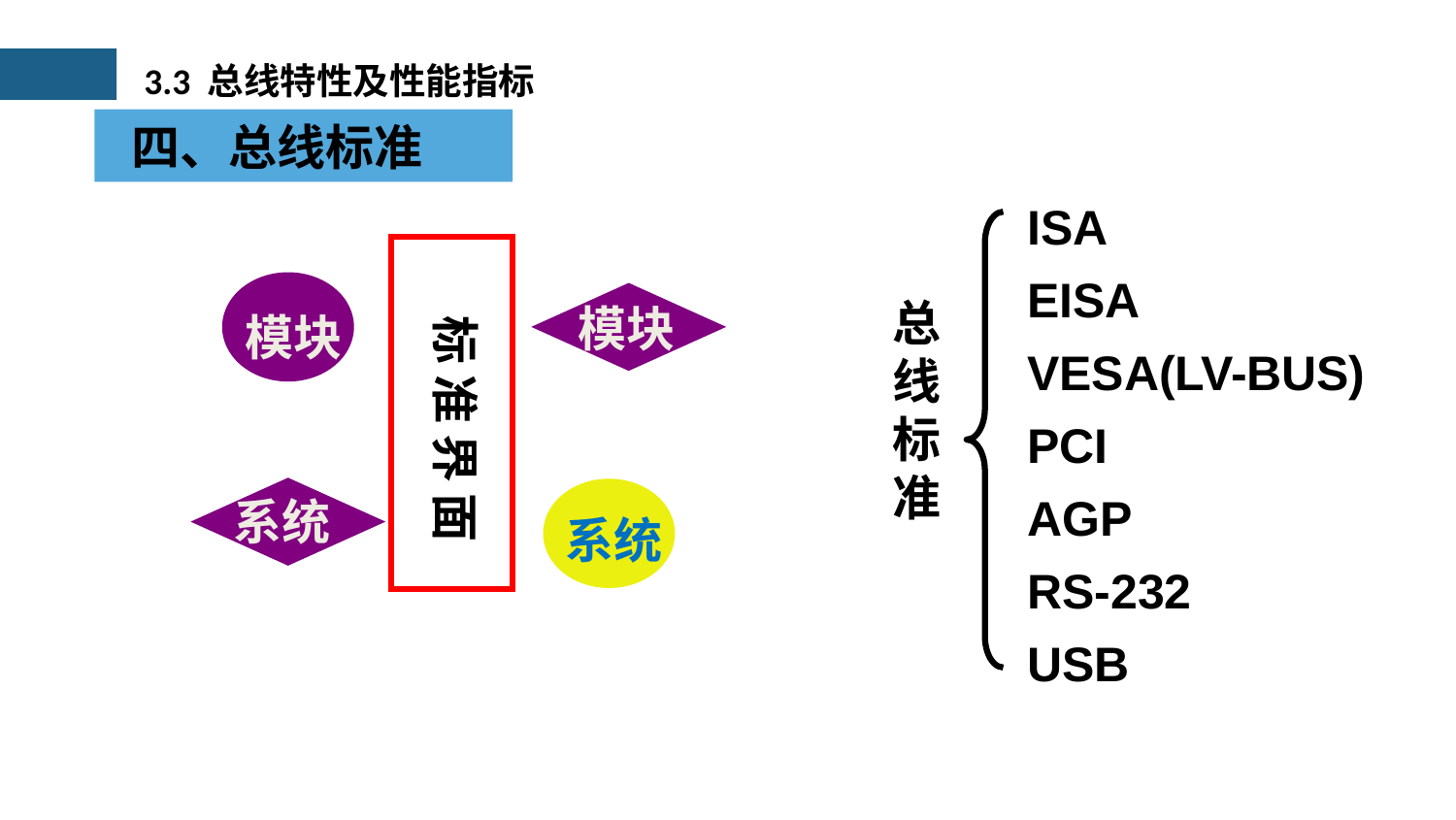

3.3 总线特性及性能指标
 四、总线标准
ISA
EISA
VESA(LV-BUS)
PCI
AGP
RS-232
USB

标 准 界 面

模块

模块
总
线
标
准

系统

系统